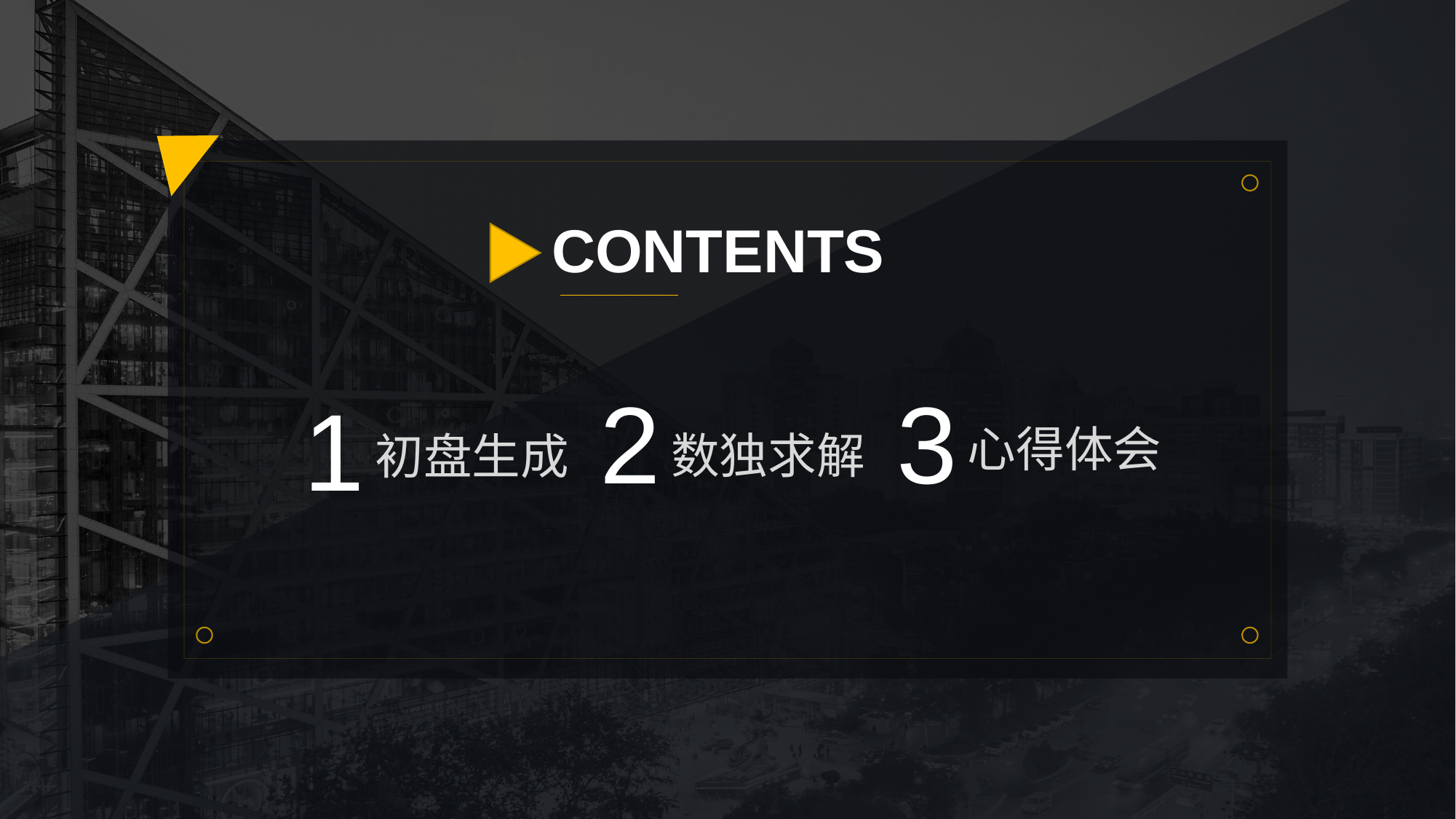

CONTENTS

2
3
1
心得体会
数独求解
初盘生成